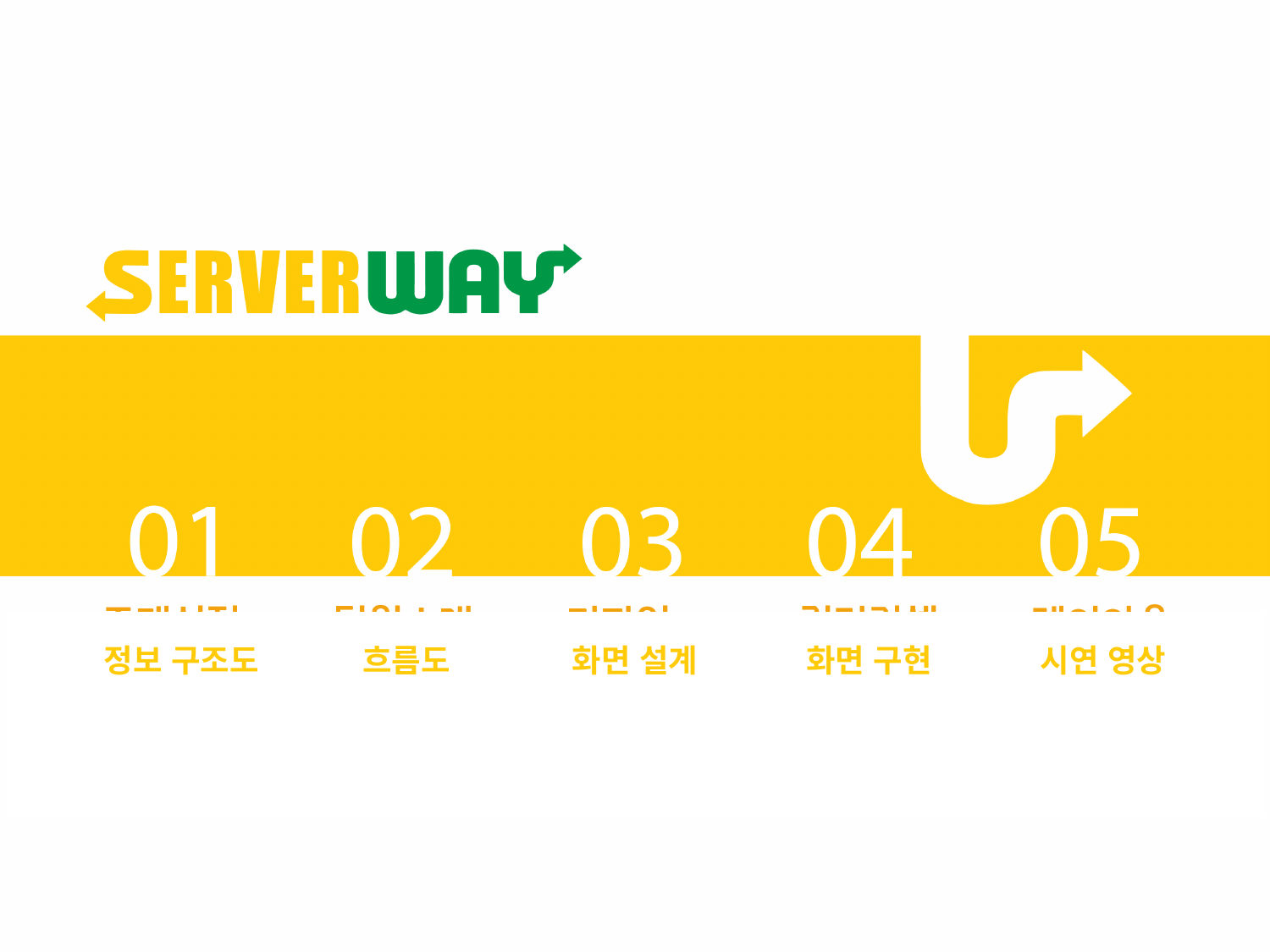

화면 설계
시연 영상
정보 구조도
흐름도
화면 구현